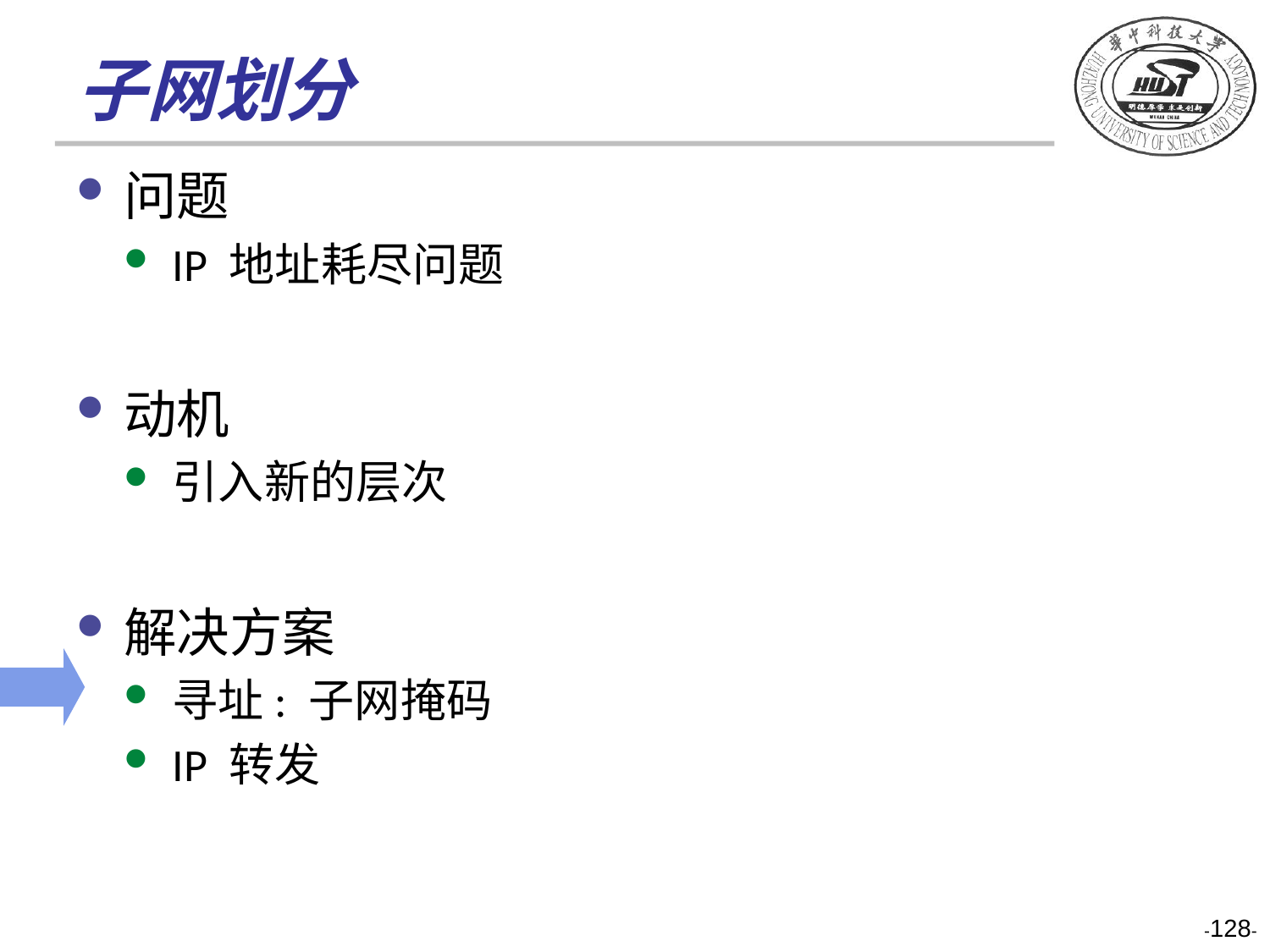

# 子网划分
问题
IP 地址耗尽问题

动机
引入新的层次

解决方案
寻址: 子网掩码
IP 转发

-128-